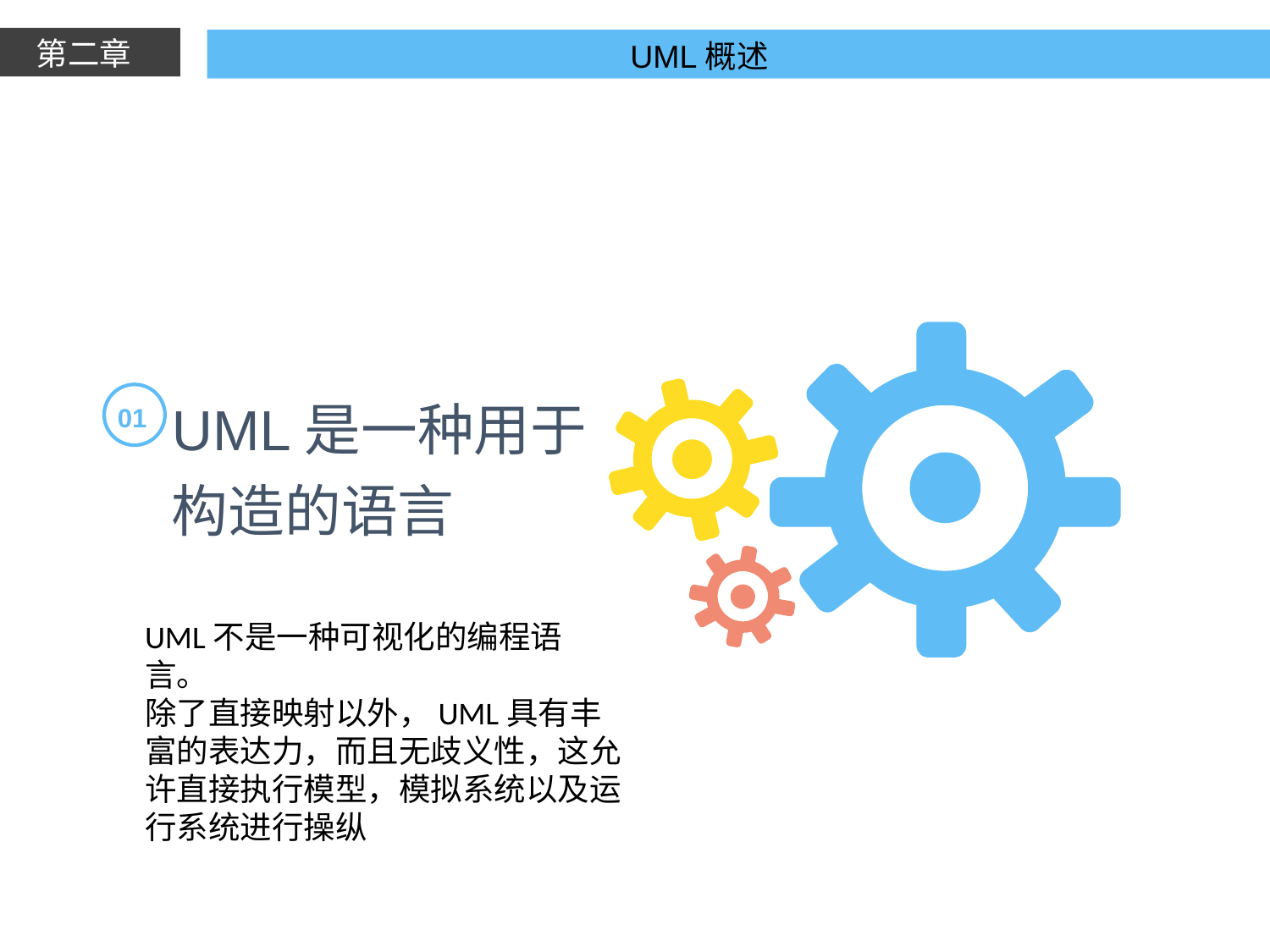

第二章

UML概述

UML是一种用于构造的语言

01

UML不是一种可视化的编程语言。
除了直接映射以外，UML具有丰富的表达力，而且无歧义性，这允许直接执行模型，模拟系统以及运行系统进行操纵